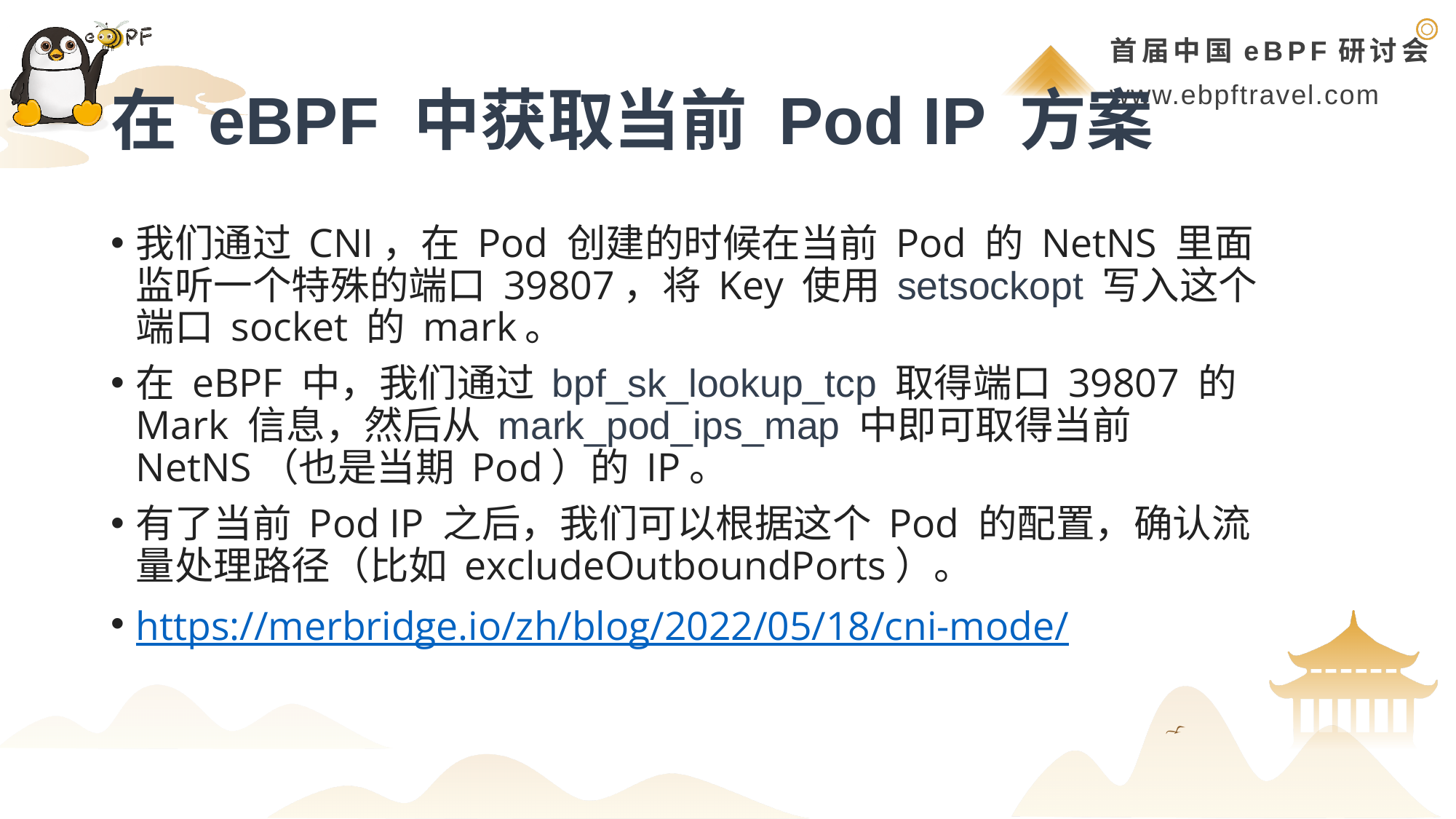

# 在 eBPF 中获取当前 Pod IP 方案
我们通过 CNI，在 Pod 创建的时候在当前 Pod 的 NetNS 里面监听一个特殊的端口 39807，将 Key 使用 setsockopt 写入这个端口 socket 的 mark。
在 eBPF 中，我们通过 bpf_sk_lookup_tcp 取得端口 39807 的 Mark 信息，然后从 mark_pod_ips_map 中即可取得当前 NetNS（也是当期 Pod）的 IP。
有了当前 Pod IP 之后，我们可以根据这个 Pod 的配置，确认流量处理路径（比如 excludeOutboundPorts）。
https://merbridge.io/zh/blog/2022/05/18/cni-mode/